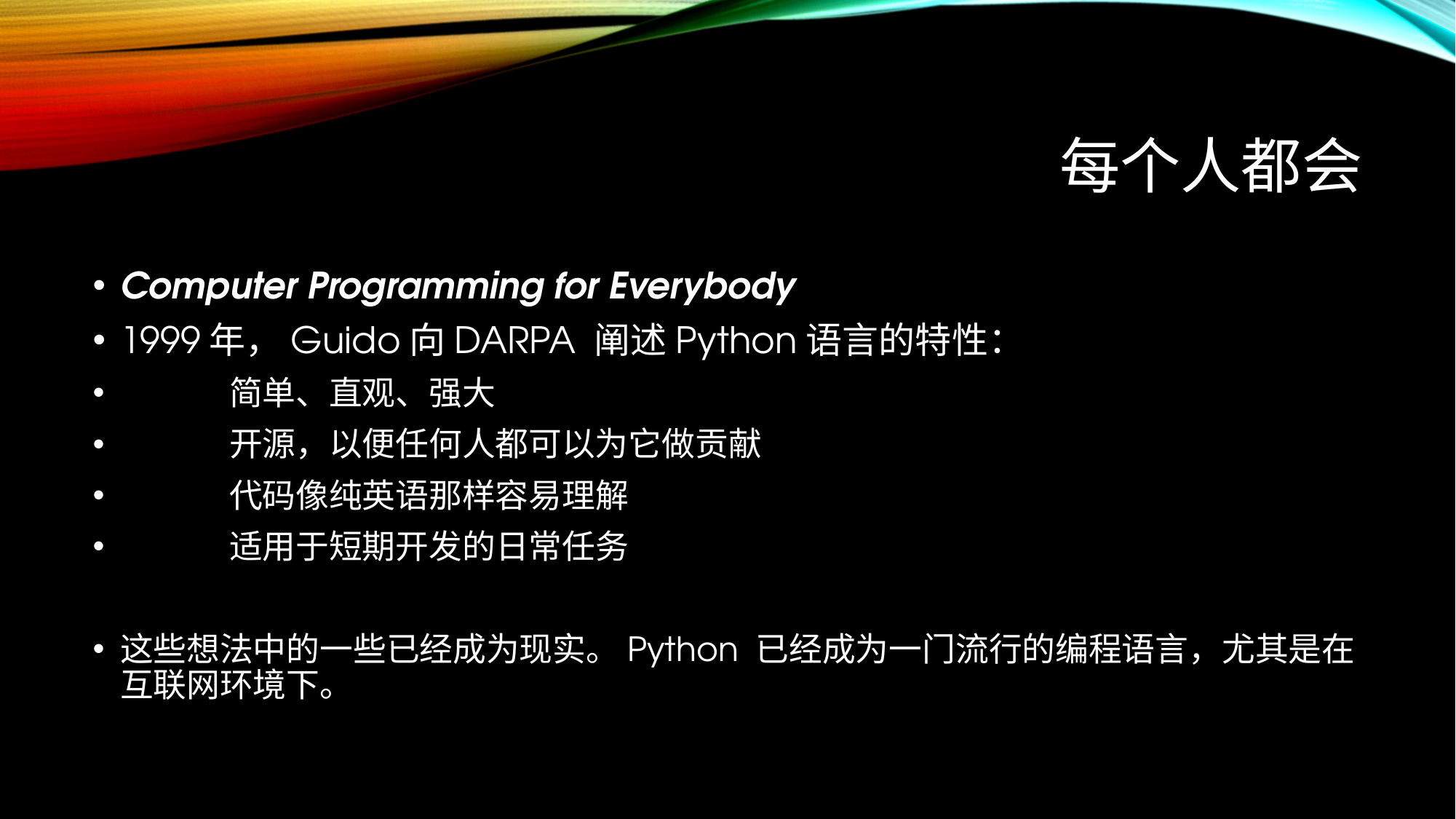

# 每个人都会
Computer Programming for Everybody
1999年，Guido向DARPA 阐述Python语言的特性：
	简单、直观、强大
	开源，以便任何人都可以为它做贡献
	代码像纯英语那样容易理解
	适用于短期开发的日常任务

这些想法中的一些已经成为现实。Python 已经成为一门流行的编程语言，尤其是在互联网环境下。